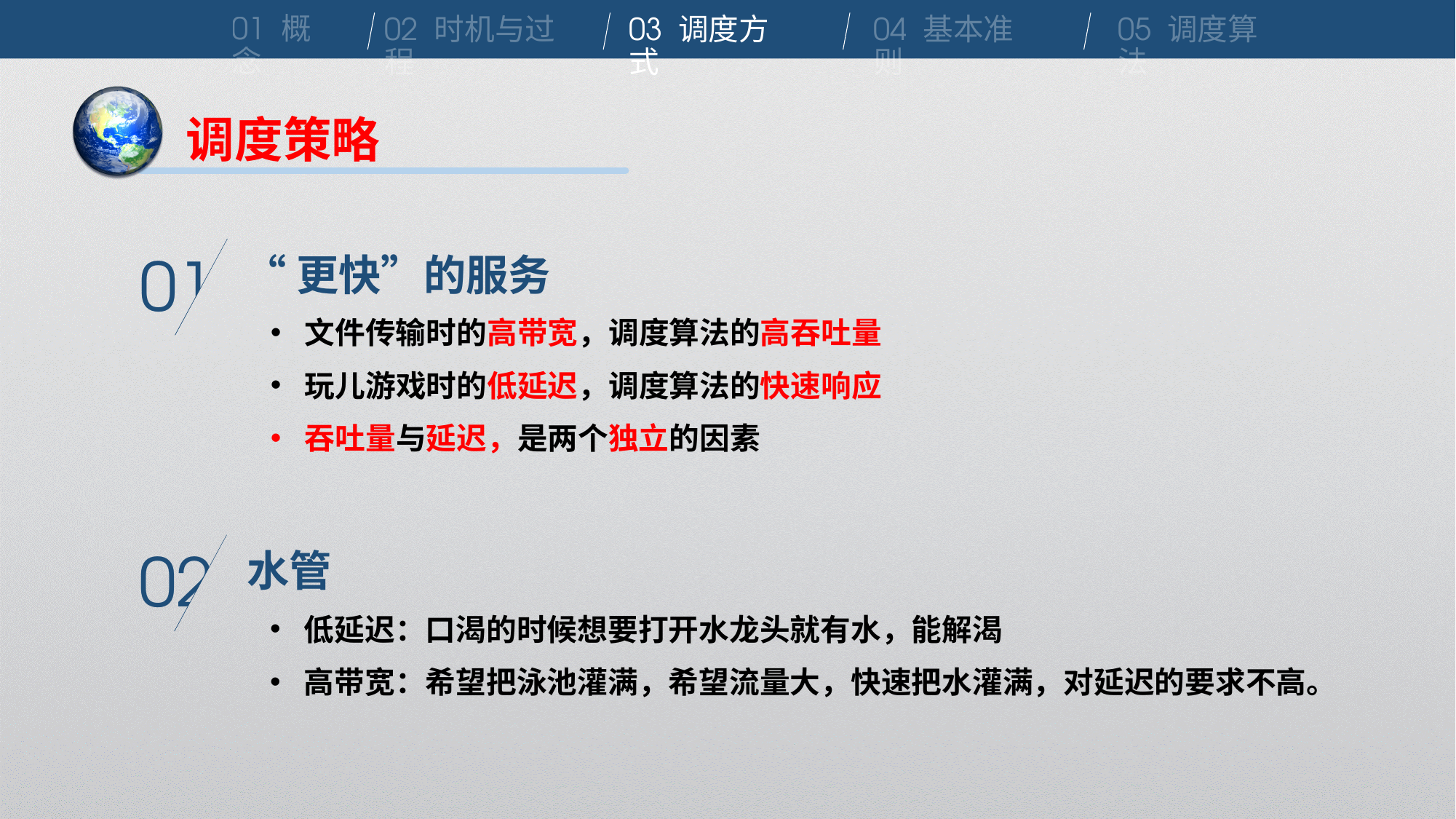

01 概念
02 时机与过程
03 调度方式
04 基本准则
05 调度算法
调度策略
“更快”的服务

01
文件传输时的高带宽，调度算法的高吞吐量
玩儿游戏时的低延迟，调度算法的快速响应
吞吐量与延迟，是两个独立的因素
水管

02
低延迟：口渴的时候想要打开水龙头就有水，能解渴
高带宽：希望把泳池灌满，希望流量大，快速把水灌满，对延迟的要求不高。